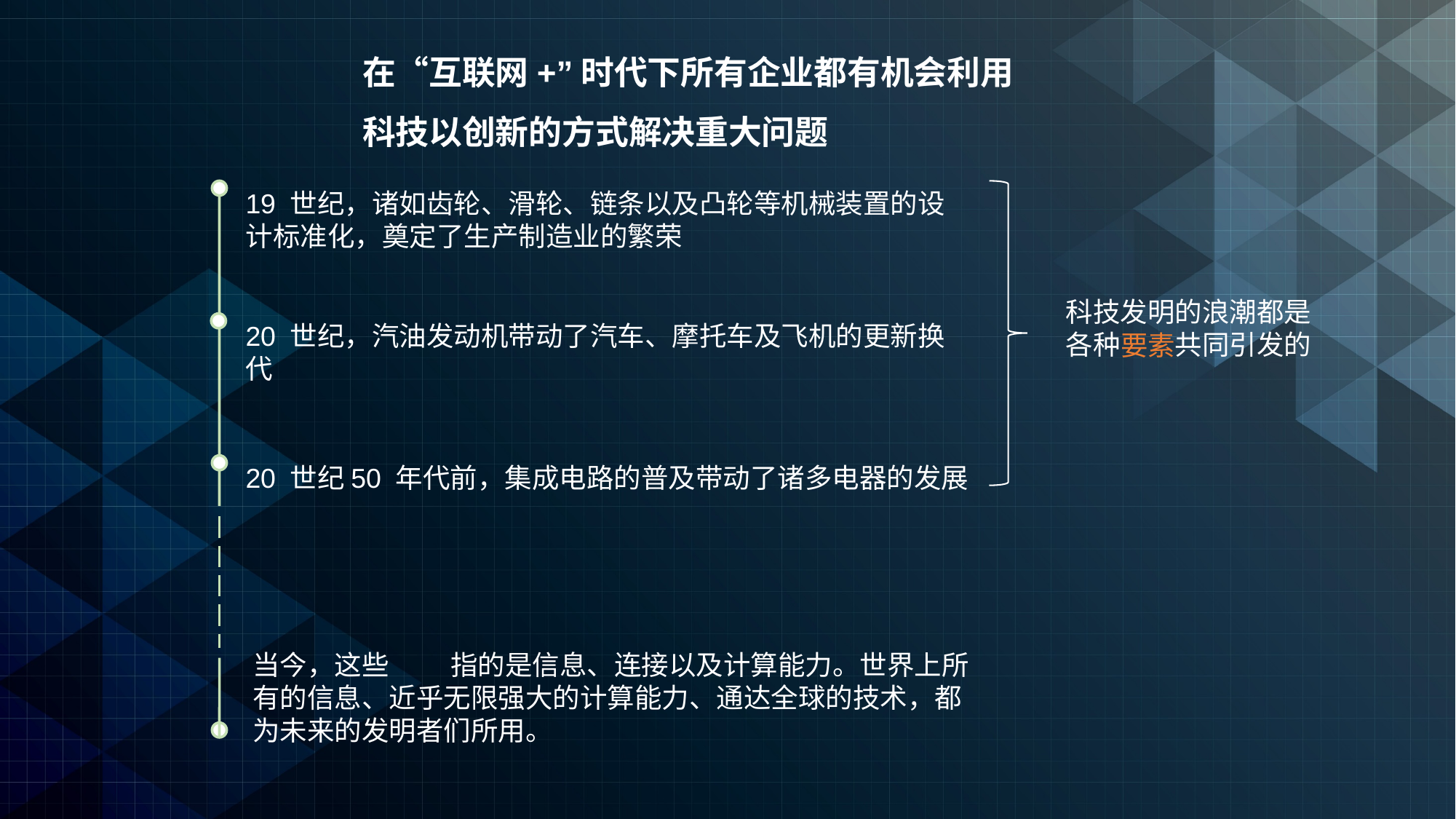

在“互联网+”时代下所有企业都有机会利用科技以创新的方式解决重大问题

19 世纪，诸如齿轮、滑轮、链条以及凸轮等机械装置的设计标准化，奠定了生产制造业的繁荣

科技发明的浪潮都是
各种	共同引发的
20 世纪，汽油发动机带动了汽车、摩托车及飞机的更新换代
要素
20 世纪50 年代前，集成电路的普及带动了诸多电器的发展
当今，这些          指的是信息、连接以及计算能力。世界上所有的信息、近乎无限强大的计算能力、通达全球的技术，都为未来的发明者们所用。